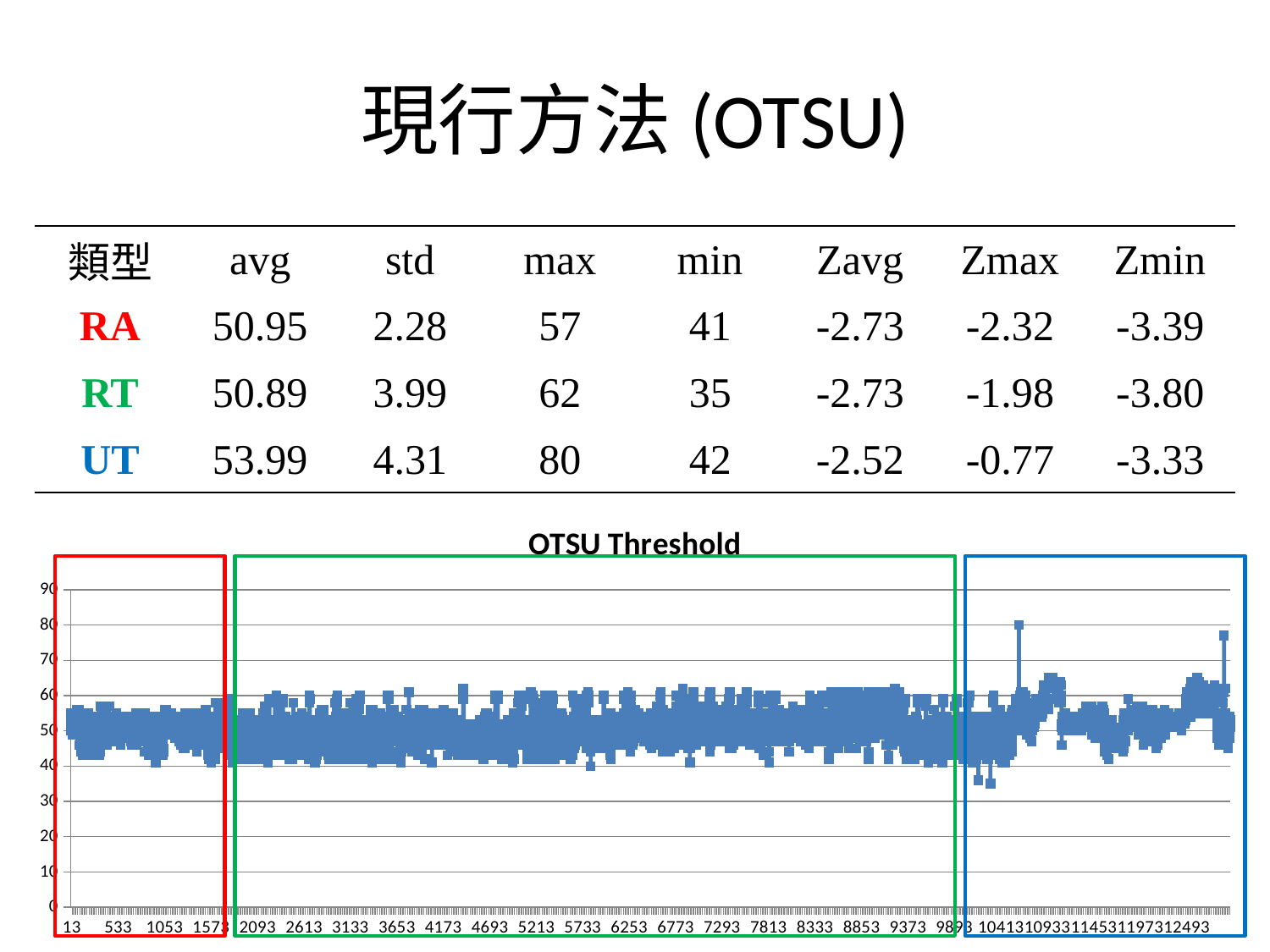

# 現行方法(OTSU)
| 類型 | avg | std | max | min | Zavg | Zmax | Zmin |
| --- | --- | --- | --- | --- | --- | --- | --- |
| RA | 50.95 | 2.28 | 57 | 41 | -2.73 | -2.32 | -3.39 |
| RT | 50.89 | 3.99 | 62 | 35 | -2.73 | -1.98 | -3.80 |
| UT | 53.99 | 4.31 | 80 | 42 | -2.52 | -0.77 | -3.33 |

### Chart:

| Category | OTSU Threshold |
|---|---|